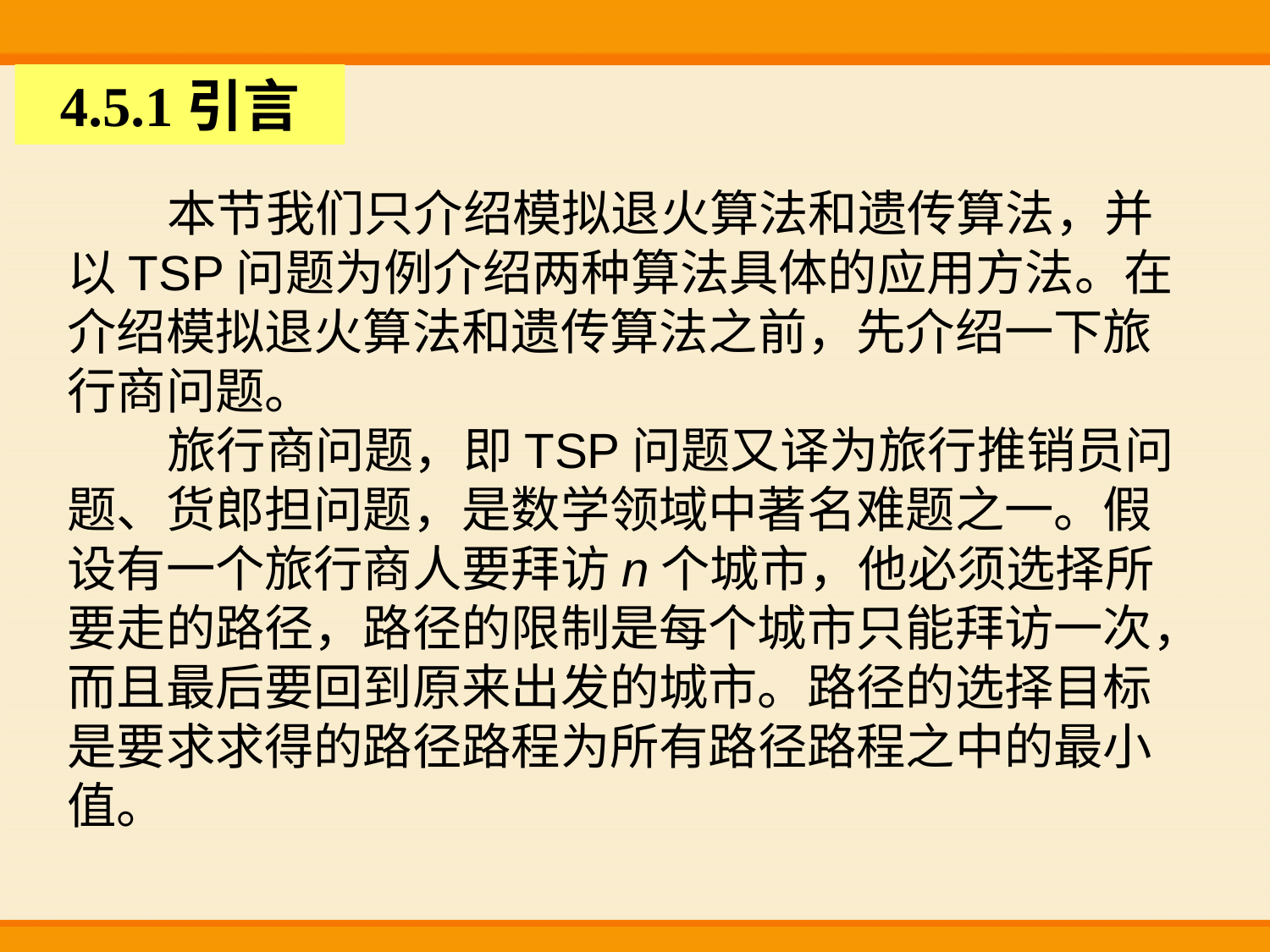

4.5.1引言
本节我们只介绍模拟退火算法和遗传算法，并以TSP问题为例介绍两种算法具体的应用方法。在介绍模拟退火算法和遗传算法之前，先介绍一下旅行商问题。
旅行商问题，即TSP问题又译为旅行推销员问题、货郎担问题，是数学领域中著名难题之一。假设有一个旅行商人要拜访n个城市，他必须选择所要走的路径，路径的限制是每个城市只能拜访一次，而且最后要回到原来出发的城市。路径的选择目标是要求求得的路径路程为所有路径路程之中的最小值。